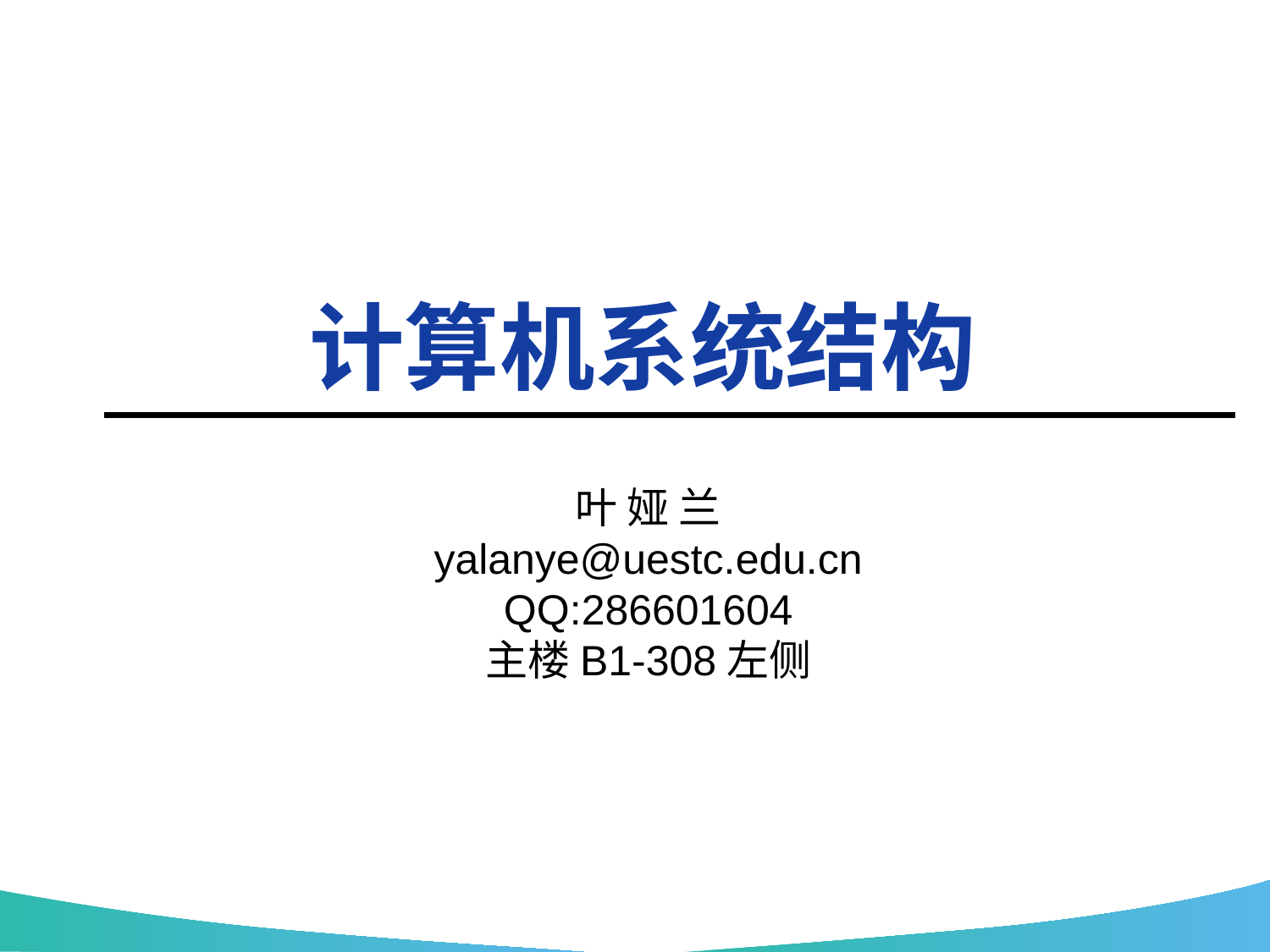

# 计算机系统结构
叶 娅 兰
yalanye@uestc.edu.cn
QQ:286601604
主楼B1-308左侧